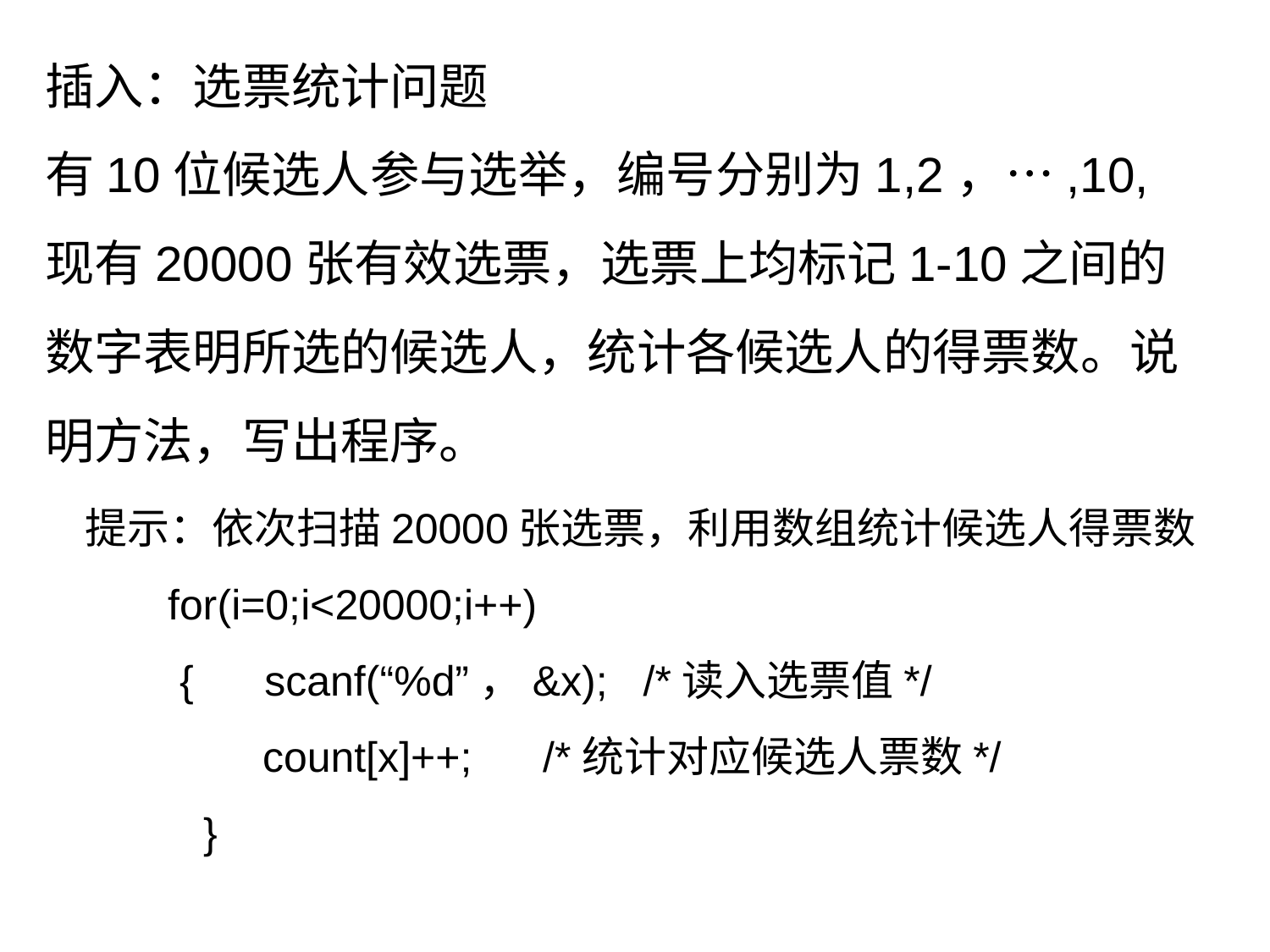

插入：选票统计问题
有10位候选人参与选举，编号分别为1,2，…,10, 现有20000张有效选票，选票上均标记1-10之间的数字表明所选的候选人，统计各候选人的得票数。说明方法，写出程序。
提示：依次扫描20000张选票，利用数组统计候选人得票数
       for(i=0;i<20000;i++)
        {      scanf(“%d”，&x);   /*读入选票值*/
               count[x]++;      /*统计对应候选人票数*/
          }
52